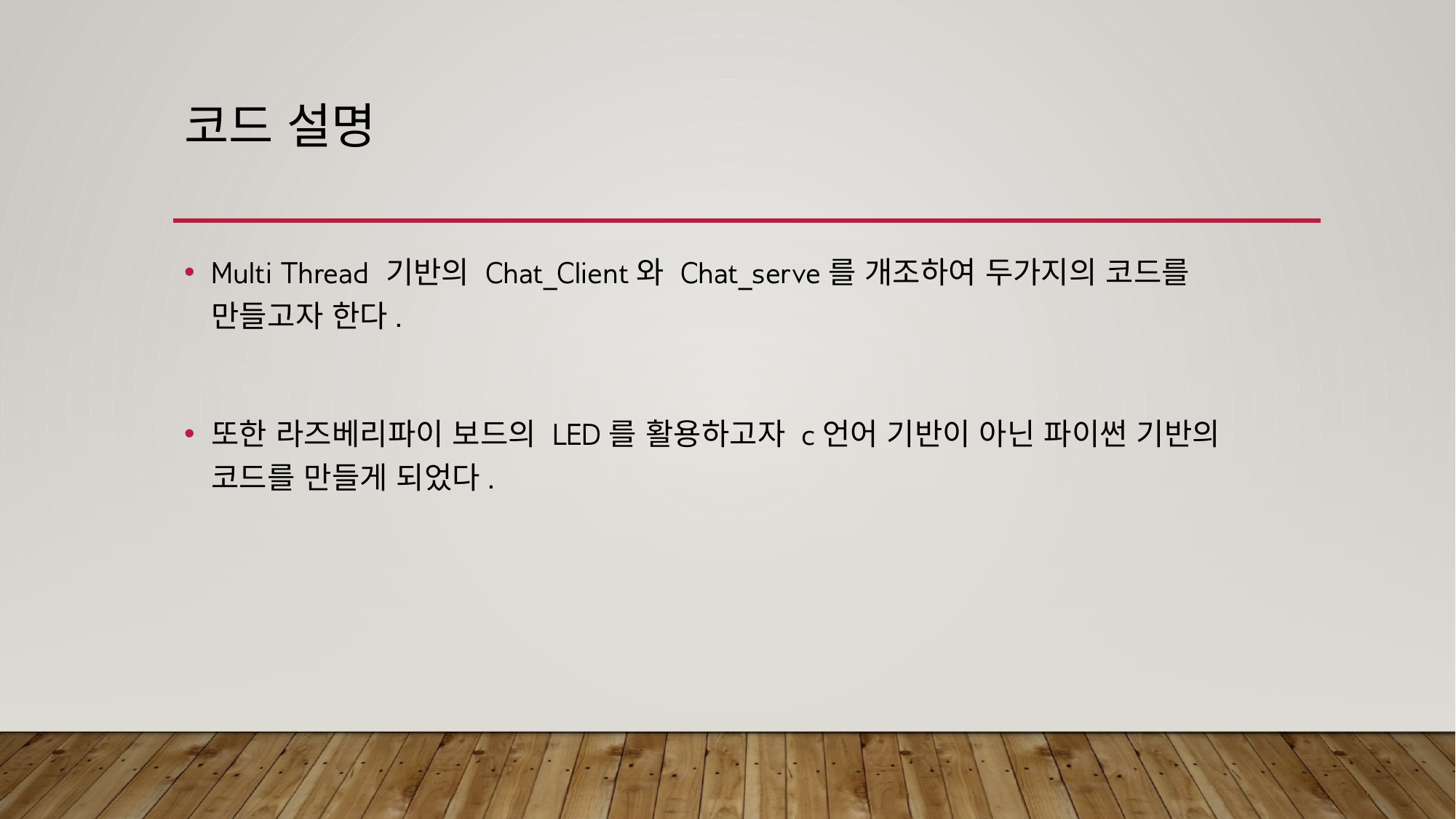

# 코드 설명
Multi Thread 기반의 Chat_Client와 Chat_serve를 개조하여 두가지의 코드를 만들고자 한다.

또한 라즈베리파이 보드의 LED를 활용하고자 c언어 기반이 아닌 파이썬 기반의 코드를 만들게 되었다.